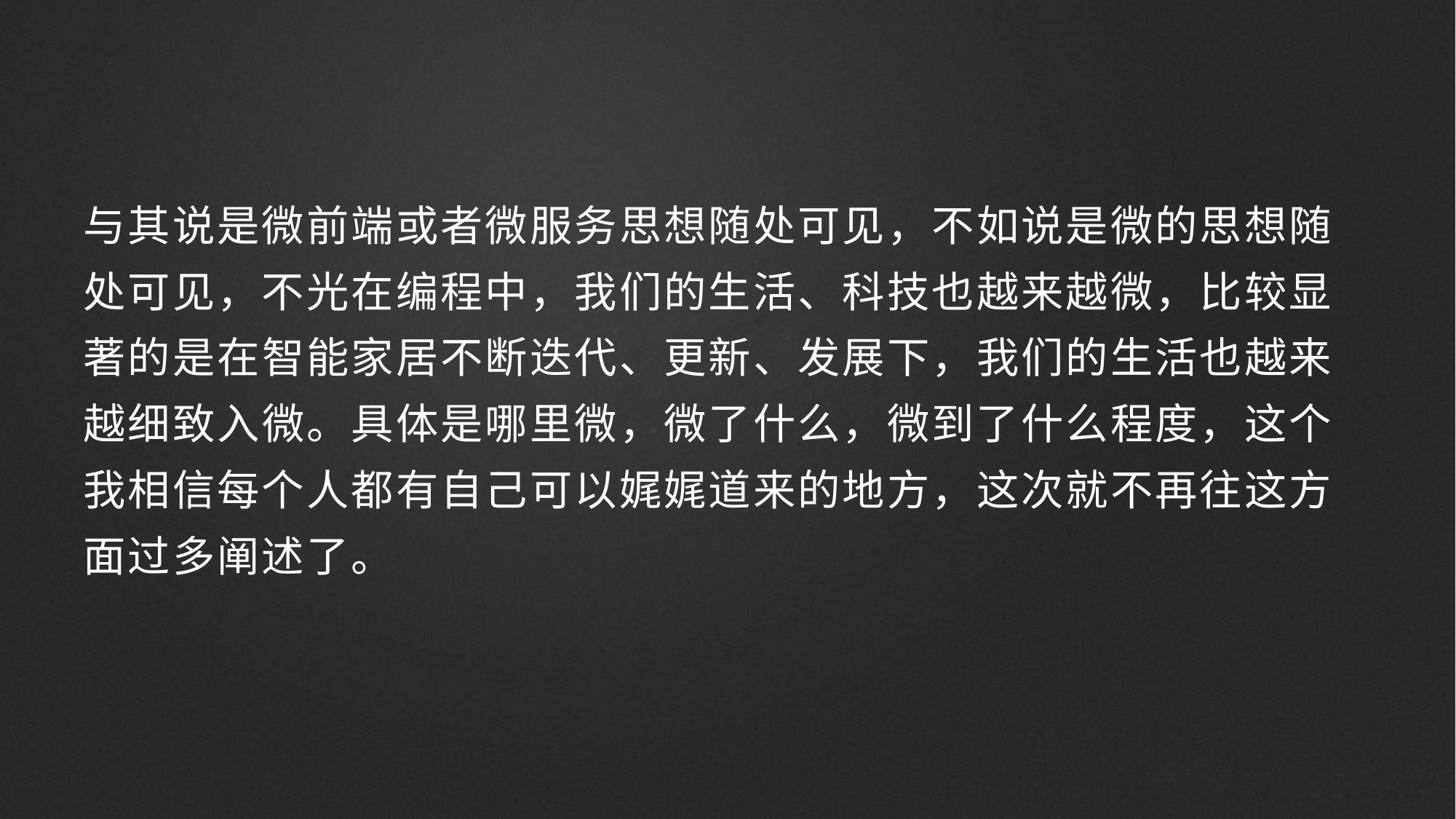

与其说是微前端或者微服务思想随处可见，不如说是微的思想随处可见，不光在编程中，我们的生活、科技也越来越微，比较显著的是在智能家居不断迭代、更新、发展下，我们的生活也越来越细致入微。具体是哪里微，微了什么，微到了什么程度，这个我相信每个人都有自己可以娓娓道来的地方，这次就不再往这方面过多阐述了。